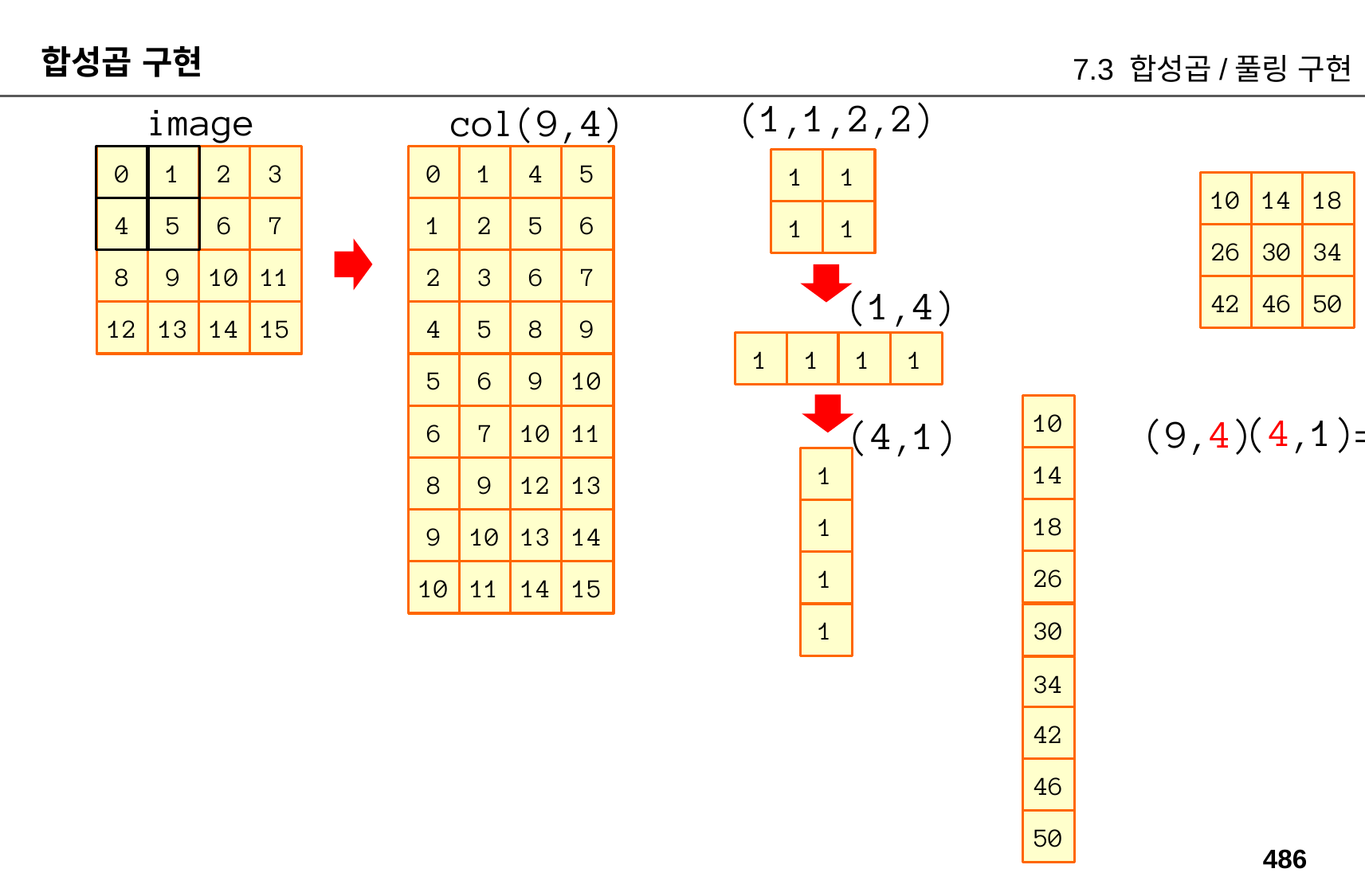

합성곱 구현
7.3 합성곱/풀링 구현
(1,1,2,2)
image
col(9,4)

0
1
2
3
0
1
4
5
1
1
10
14
18
4
5
6
7
1
2
5
6
1
1
26
30
34

8
9
10
11
2
3
6
7

(1,4)
42
46
50
4
5
8
9
12
13
14
15
1
1
1
1
5
6
9
10

10
(4,1)=>
(9,1)
(9,4)
(4,1)
6
7
10
11
14
1
8
9
12
13
18
1
9
10
13
14
26
1
10
11
14
15
1
30
34
42
46
50